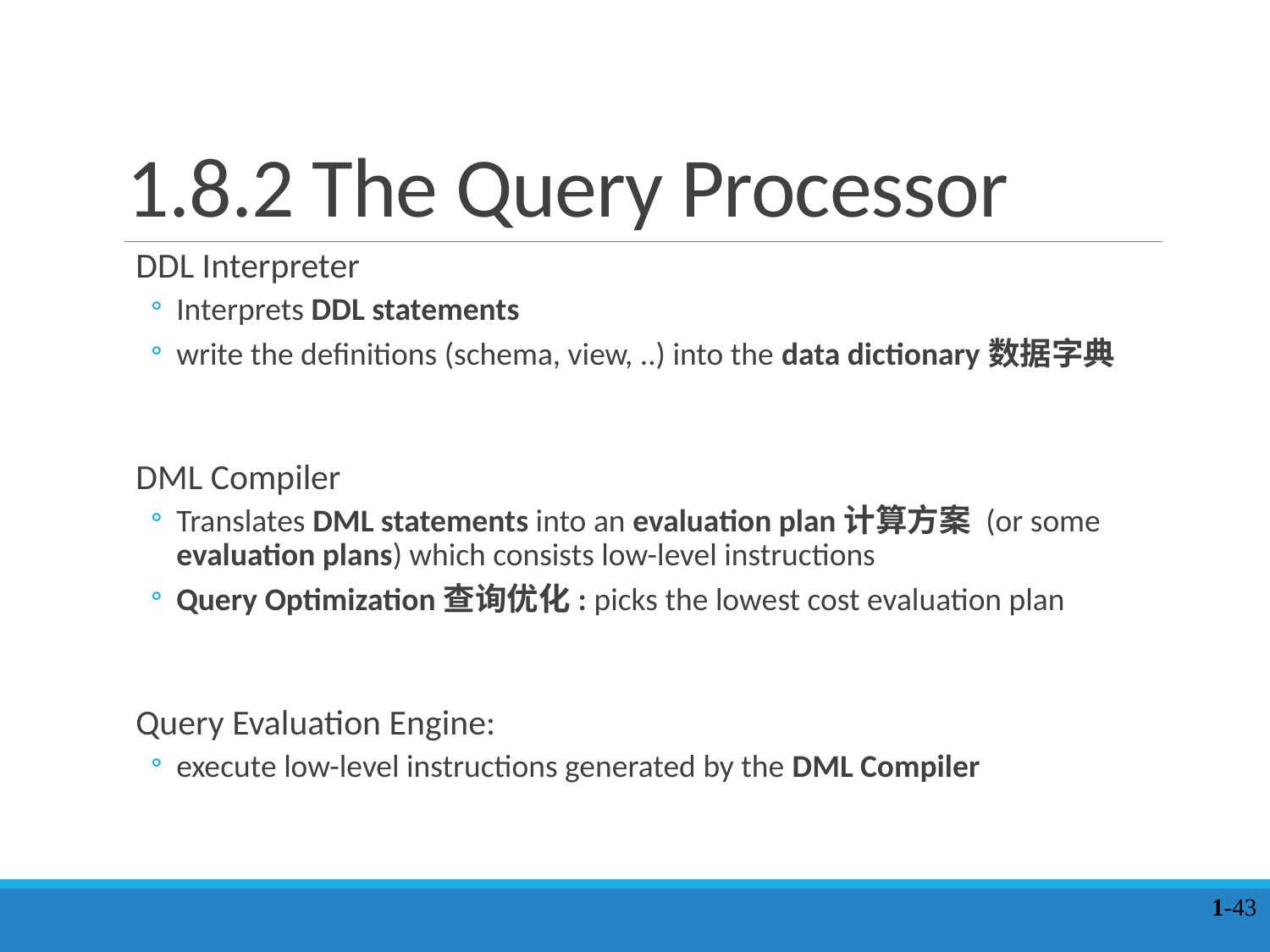

# 1.8.2 The Query Processor
DDL Interpreter
Interprets DDL statements
write the definitions (schema, view, ..) into the data dictionary数据字典

DML Compiler
Translates DML statements into an evaluation plan计算方案 (or some evaluation plans) which consists low-level instructions
Query Optimization查询优化: picks the lowest cost evaluation plan

Query Evaluation Engine:
execute low-level instructions generated by the DML Compiler

1-43